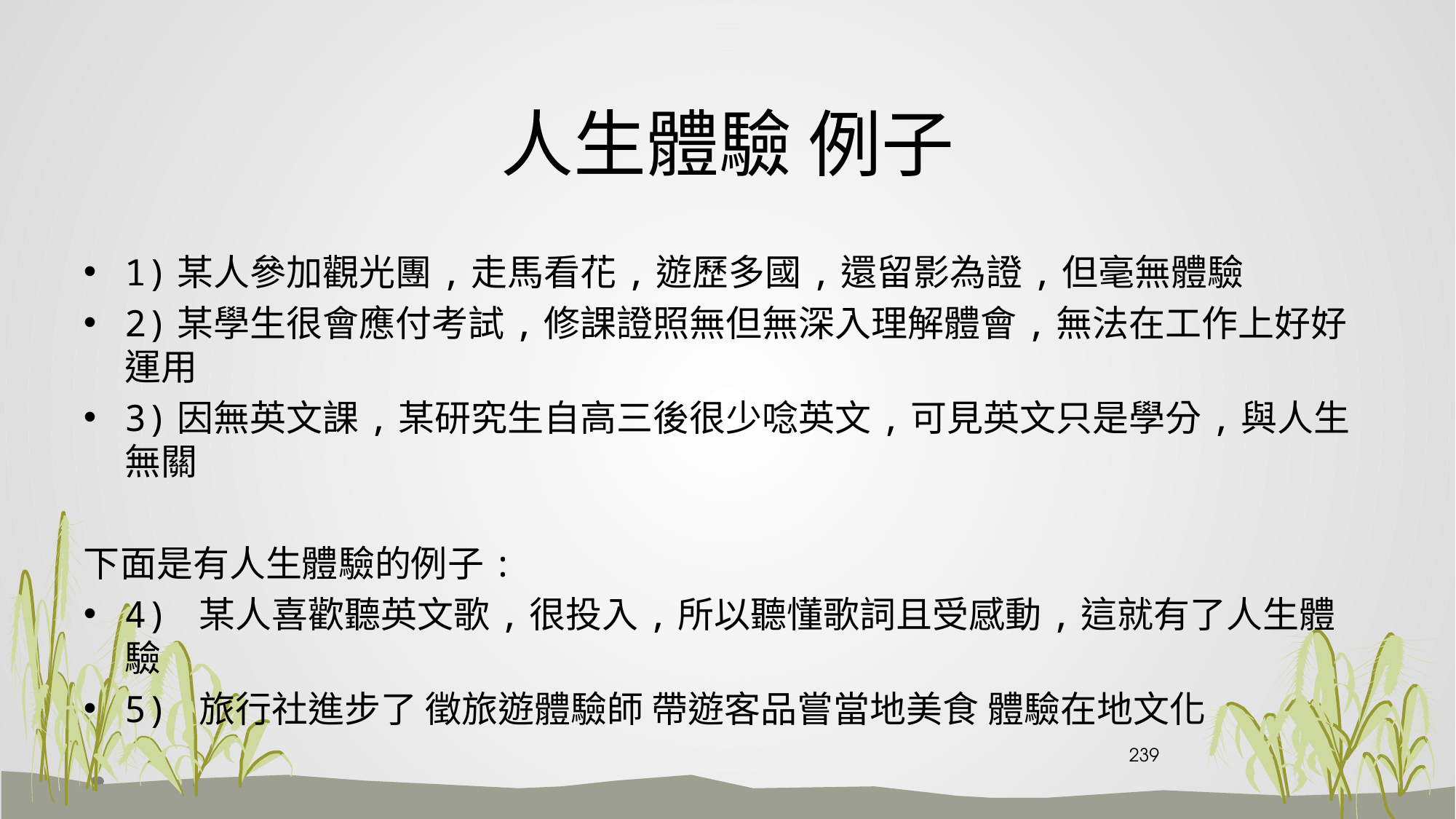

# 人生體驗 例子
1)某人參加觀光團,走馬看花,遊歷多國,還留影為證,但毫無體驗
2)某學生很會應付考試,修課證照無但無深入理解體會,無法在工作上好好運用
3)因無英文課,某研究生自高三後很少唸英文,可見英文只是學分,與人生無關

下面是有人生體驗的例子:
4) 某人喜歡聽英文歌,很投入,所以聽懂歌詞且受感動,這就有了人生體驗
5) 旅行社進步了 徵旅遊體驗師 帶遊客品嘗當地美食 體驗在地文化
239